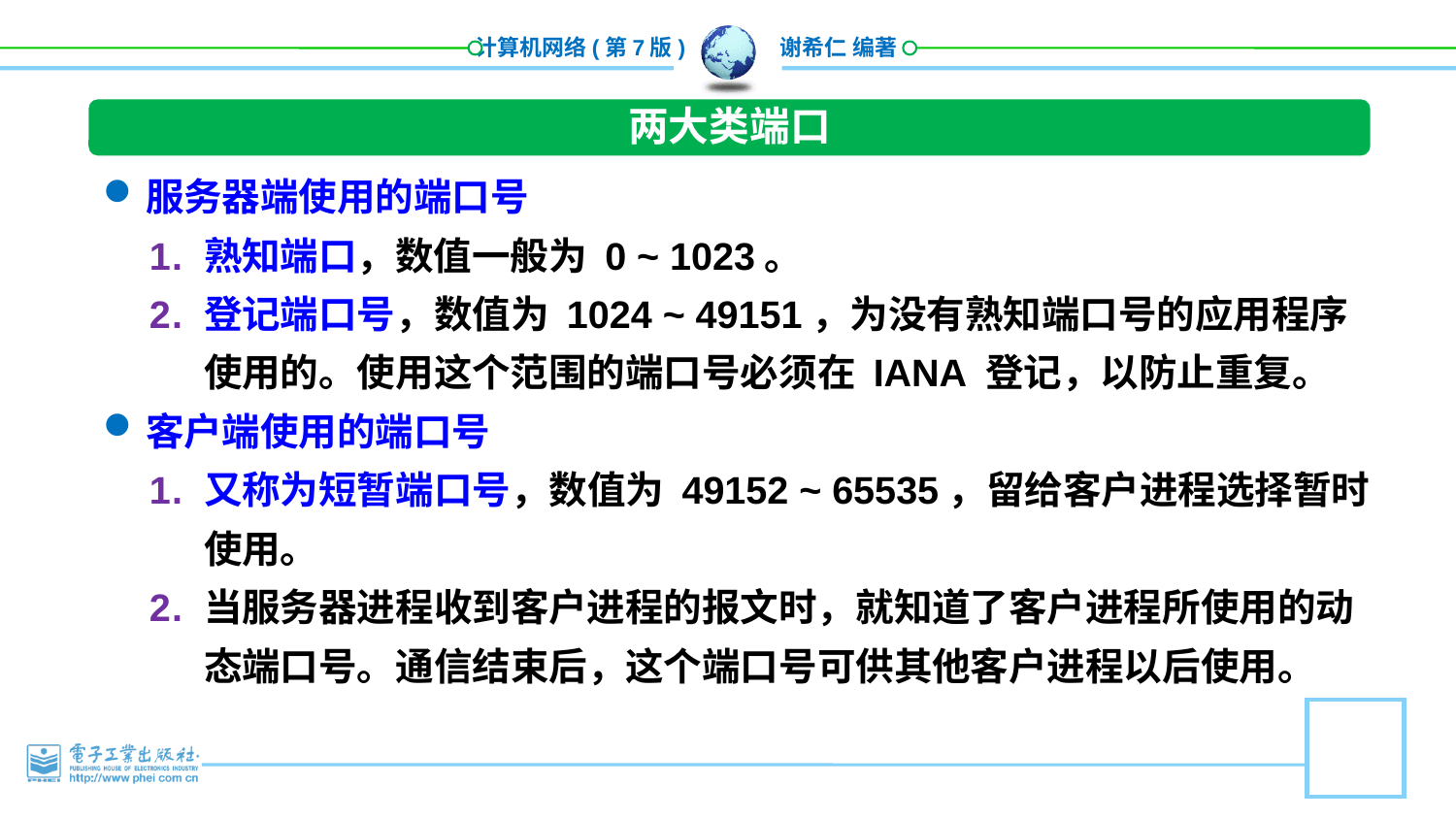

两大类端口

服务器端使用的端口号
熟知端口，数值一般为 0 ~ 1023。
登记端口号，数值为 1024 ~ 49151，为没有熟知端口号的应用程序使用的。使用这个范围的端口号必须在 IANA 登记，以防止重复。
客户端使用的端口号
又称为短暂端口号，数值为 49152 ~ 65535，留给客户进程选择暂时使用。
当服务器进程收到客户进程的报文时，就知道了客户进程所使用的动态端口号。通信结束后，这个端口号可供其他客户进程以后使用。